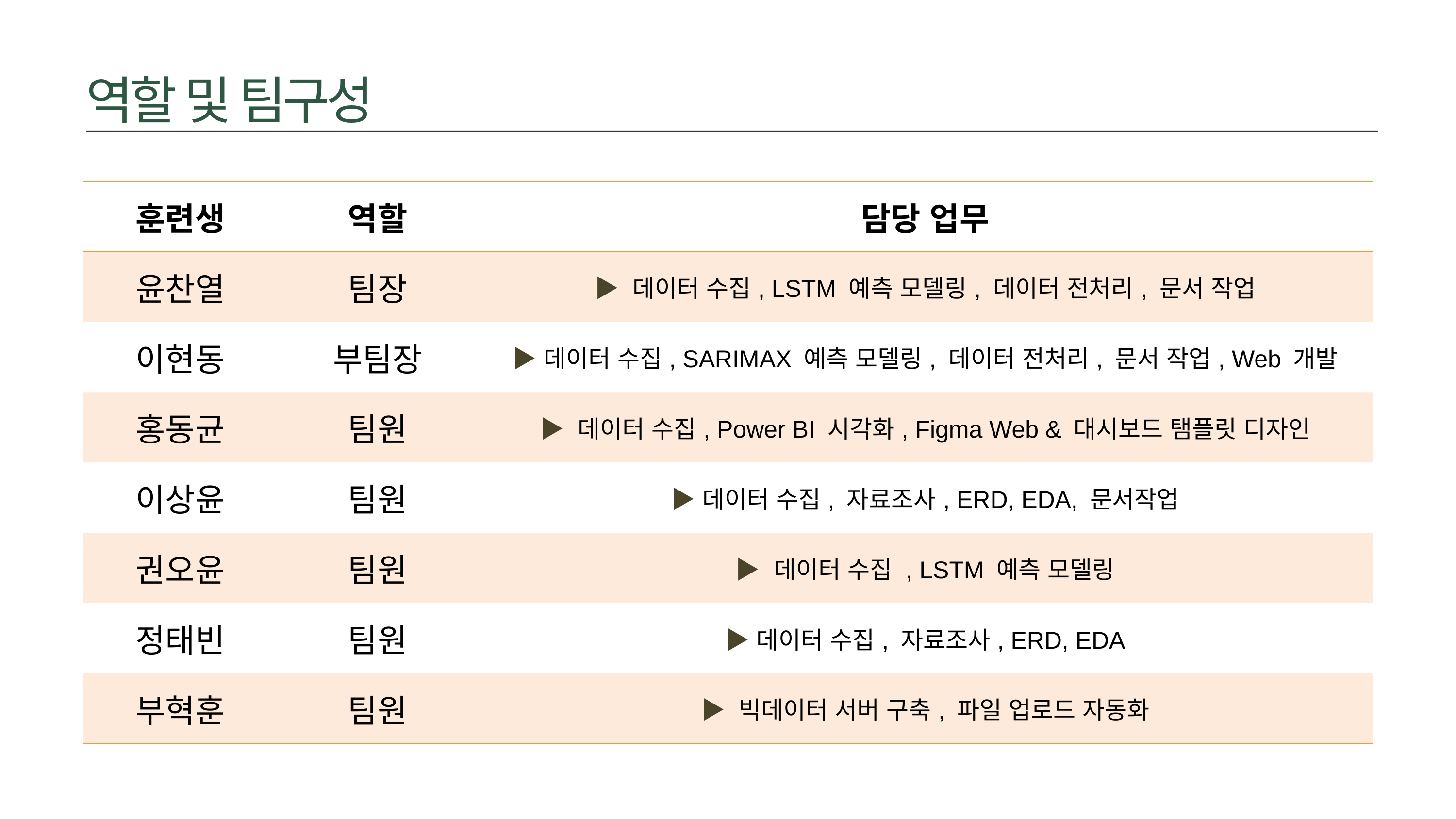

역할 및 팀구성

| 훈련생 | 역할 | 담당 업무 |
| --- | --- | --- |
| 윤찬열 | 팀장 | ▶ 데이터 수집, LSTM 예측 모델링, 데이터 전처리, 문서 작업 |
| 이현동 | 부팀장 | ▶데이터 수집, SARIMAX 예측 모델링, 데이터 전처리, 문서 작업, Web 개발 |
| 홍동균 | 팀원 | ▶ 데이터 수집, Power BI 시각화, Figma Web & 대시보드 탬플릿 디자인 |
| 이상윤 | 팀원 | ▶데이터 수집, 자료조사, ERD, EDA, 문서작업 |
| 권오윤 | 팀원 | ▶ 데이터 수집 , LSTM 예측 모델링 |
| 정태빈 | 팀원 | ▶데이터 수집, 자료조사, ERD, EDA |
| 부혁훈 | 팀원 | ▶ 빅데이터 서버 구축, 파일 업로드 자동화 |